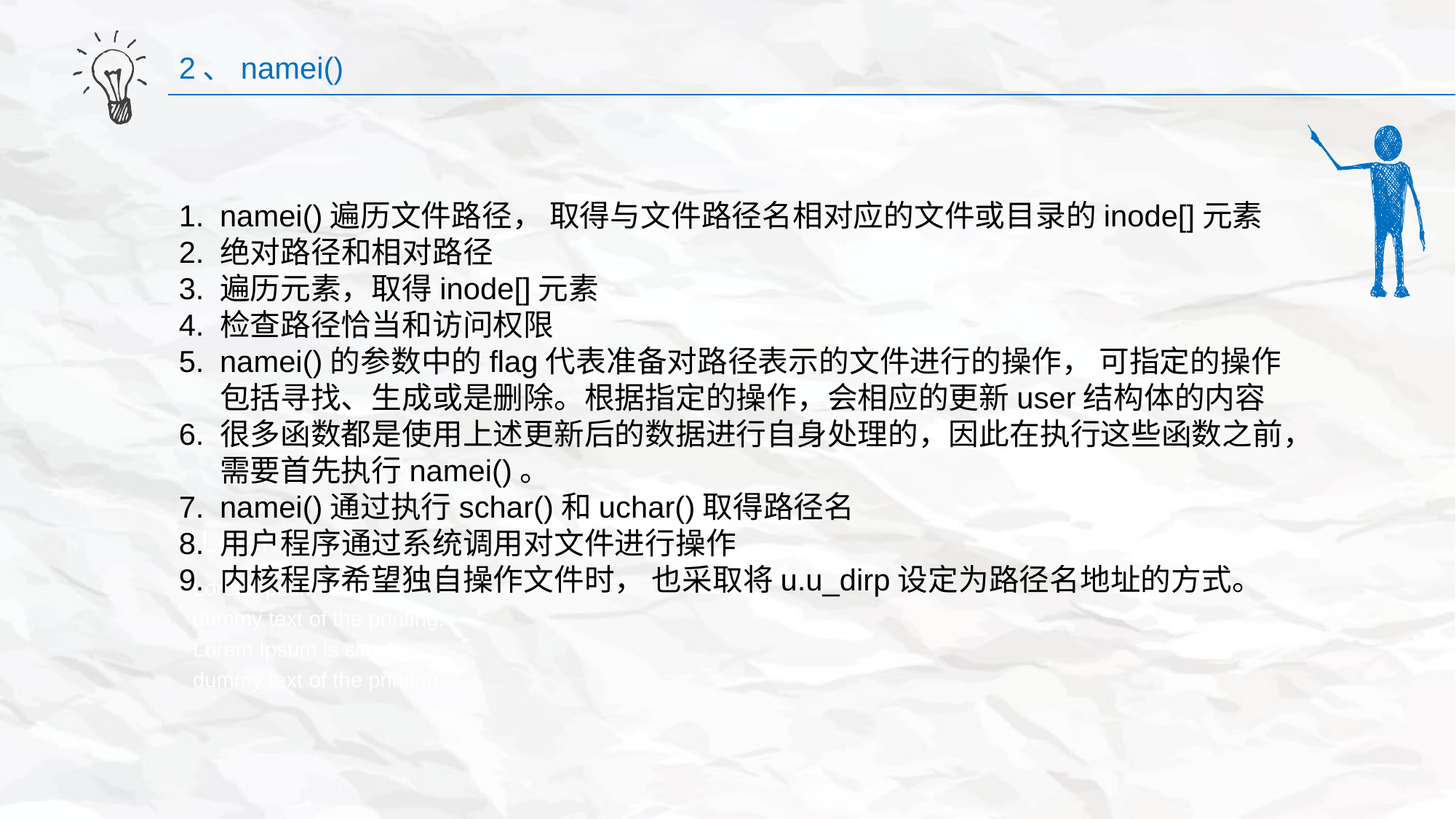

2、namei()

namei()遍历文件路径， 取得与文件路径名相对应的文件或目录的inode[]元素
绝对路径和相对路径
遍历元素，取得inode[]元素
检查路径恰当和访问权限
namei()的参数中的flag代表准备对路径表示的文件进行的操作， 可指定的操作包括寻找、生成或是删除。根据指定的操作，会相应的更新user结构体的内容
很多函数都是使用上述更新后的数据进行自身处理的，因此在执行这些函数之前，需要首先执行namei()。
namei()通过执行schar()和uchar()取得路径名
用户程序通过系统调用对文件进行操作
内核程序希望独自操作文件时， 也采取将u.u_dirp设定为路径名地址的方式。

Lorem Ipsum
Lorem Ipsum is simply dummy text of the printing. Lorem Ipsum is simply dummy text of the printing.